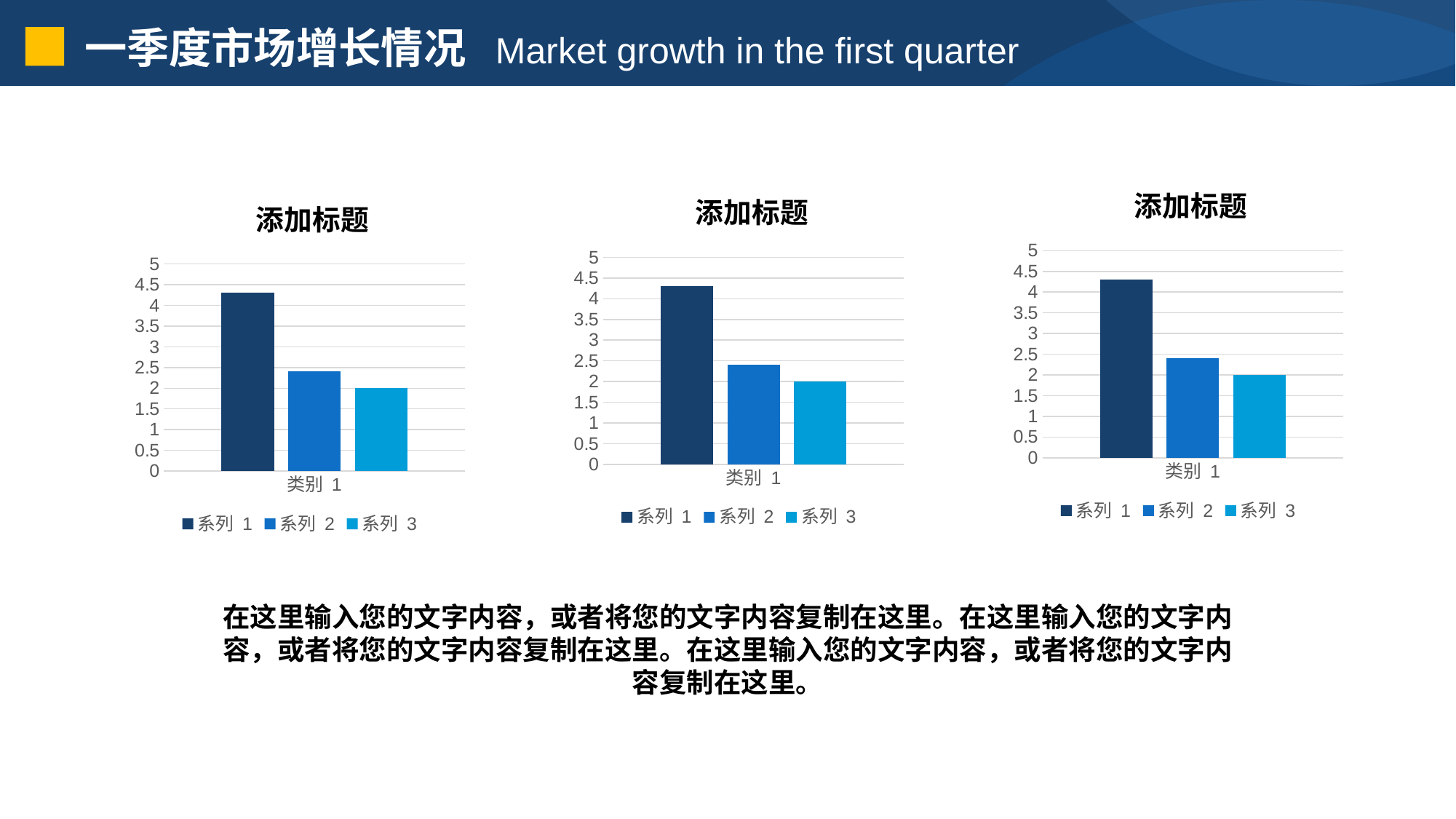

一季度市场增长情况  Market growth in the first quarter

### Chart: 添加标题

| Category | 系列 1 | 系列 2 | 系列 3 |
|---|---|---|---|
| 类别 1 | 4.3 | 2.4 | 2.0 |

### Chart: 添加标题

| Category | 系列 1 | 系列 2 | 系列 3 |
|---|---|---|---|
| 类别 1 | 4.3 | 2.4 | 2.0 |

### Chart: 添加标题

| Category | 系列 1 | 系列 2 | 系列 3 |
|---|---|---|---|
| 类别 1 | 4.3 | 2.4 | 2.0 |
在这里输入您的文字内容，或者将您的文字内容复制在这里。在这里输入您的文字内容，或者将您的文字内容复制在这里。在这里输入您的文字内容，或者将您的文字内容复制在这里。